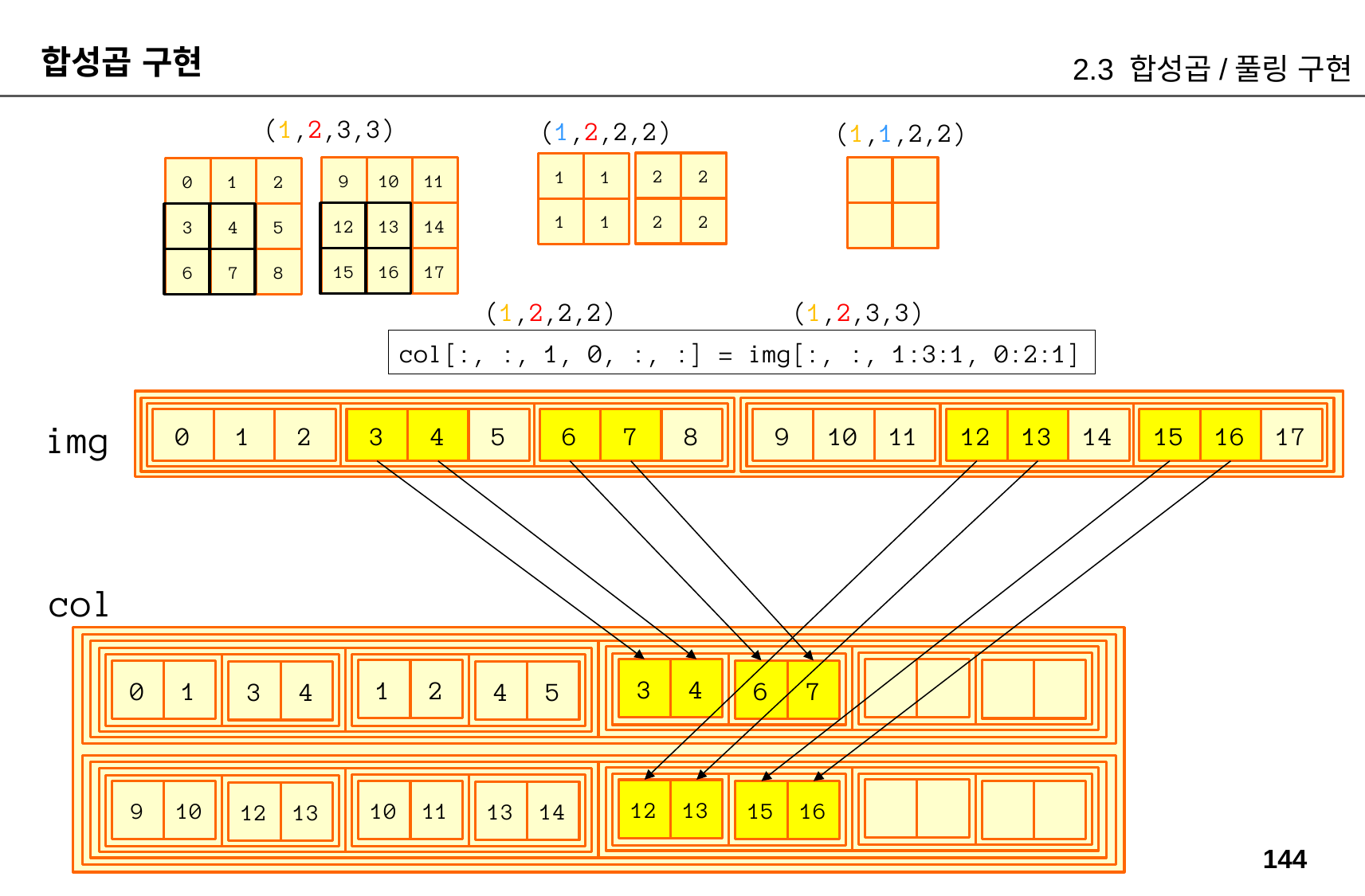

합성곱 구현
2.3 합성곱/풀링 구현
(1,2,3,3)
(1,2,2,2)
(1,1,2,2)
2
2
1
1
9
10
11

0
1
2
2
2
1
1

12
13
14

3
4
5
15
16
17
6
7
8
(1,2,2,2)
(1,2,3,3)
col[:, :, 1, 0, :, :] = img[:, :, 1:3:1, 0:2:1]

img
0
1
2
3
4
5
6
7
8
9
10
11
12
13
14
15
16
17
col

3
4
1
2

0
1
6
7
4
5
3
4

12
13
10
11

9
10
15
16
13
14
12
13